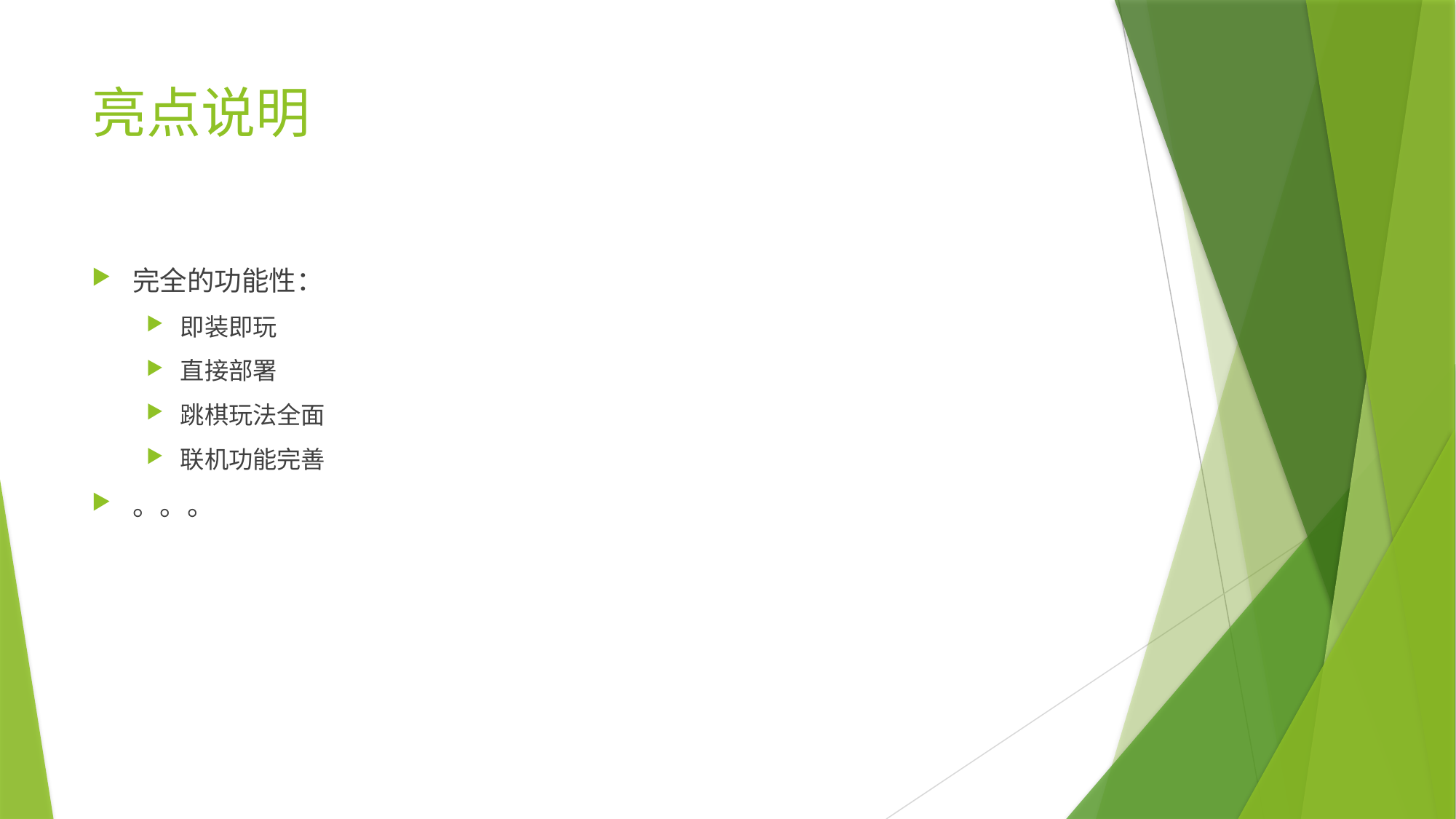

# 亮点说明
完全的功能性：
即装即玩
直接部署
跳棋玩法全面
联机功能完善
。。。